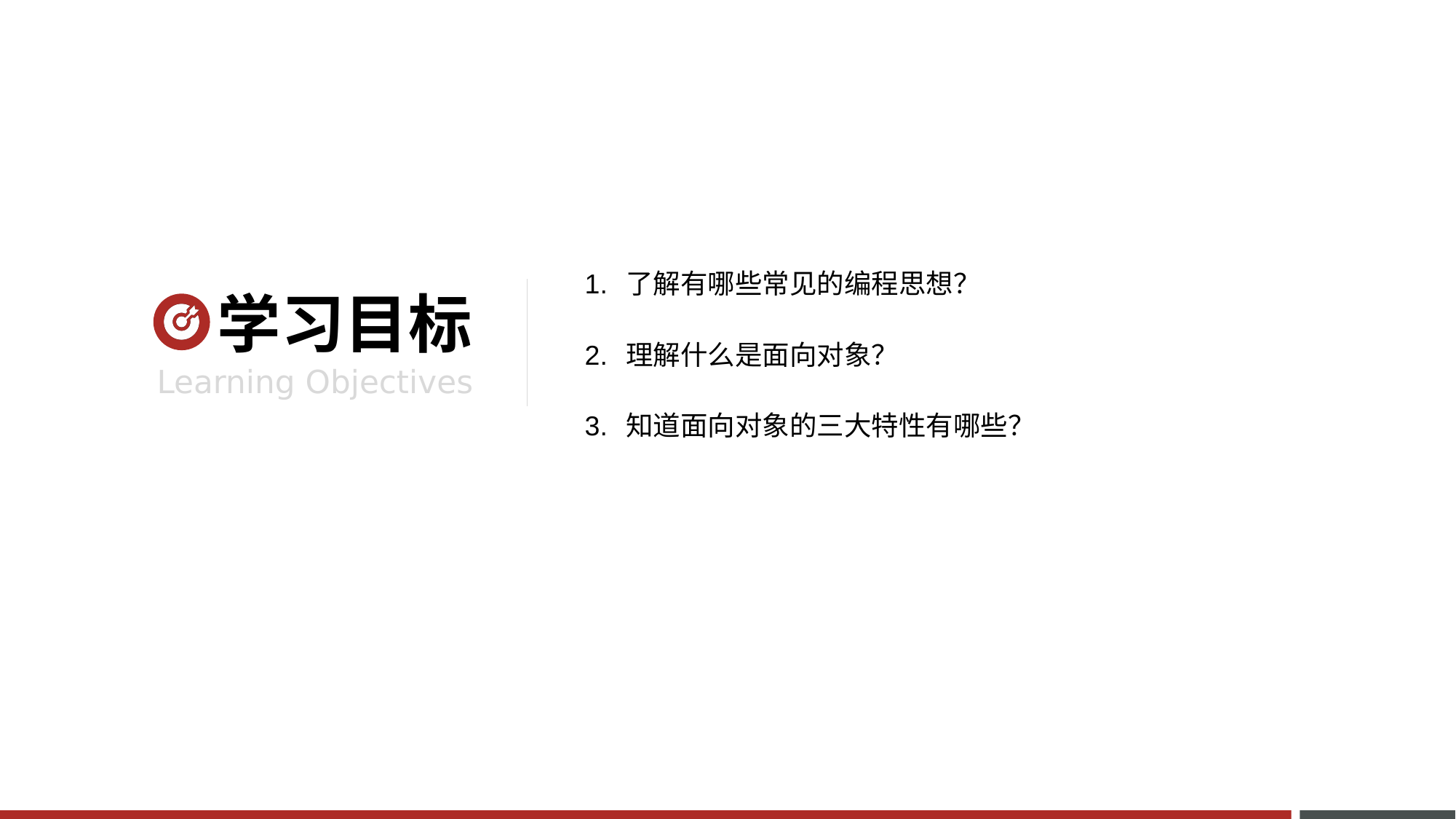

了解有哪些常见的编程思想？
理解什么是面向对象？
知道面向对象的三大特性有哪些？